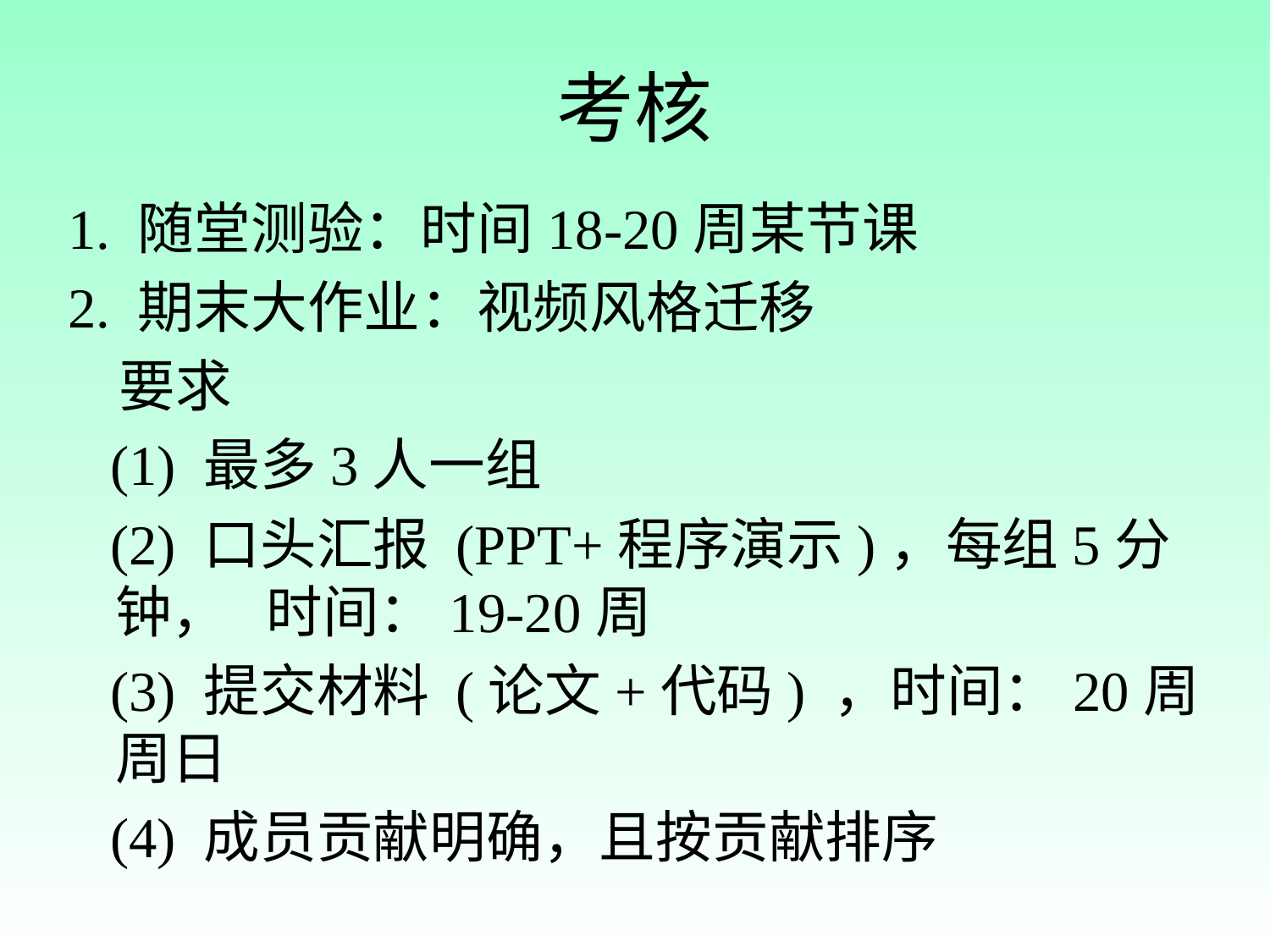

# 考核
1. 随堂测验：时间18-20周某节课
2. 期末大作业：视频风格迁移
   要求
   (1) 最多3人一组
   (2) 口头汇报 (PPT+程序演示)，每组5分钟，   时间：19-20周
   (3) 提交材料 (论文+代码) ，时间：20周周日
   (4) 成员贡献明确，且按贡献排序